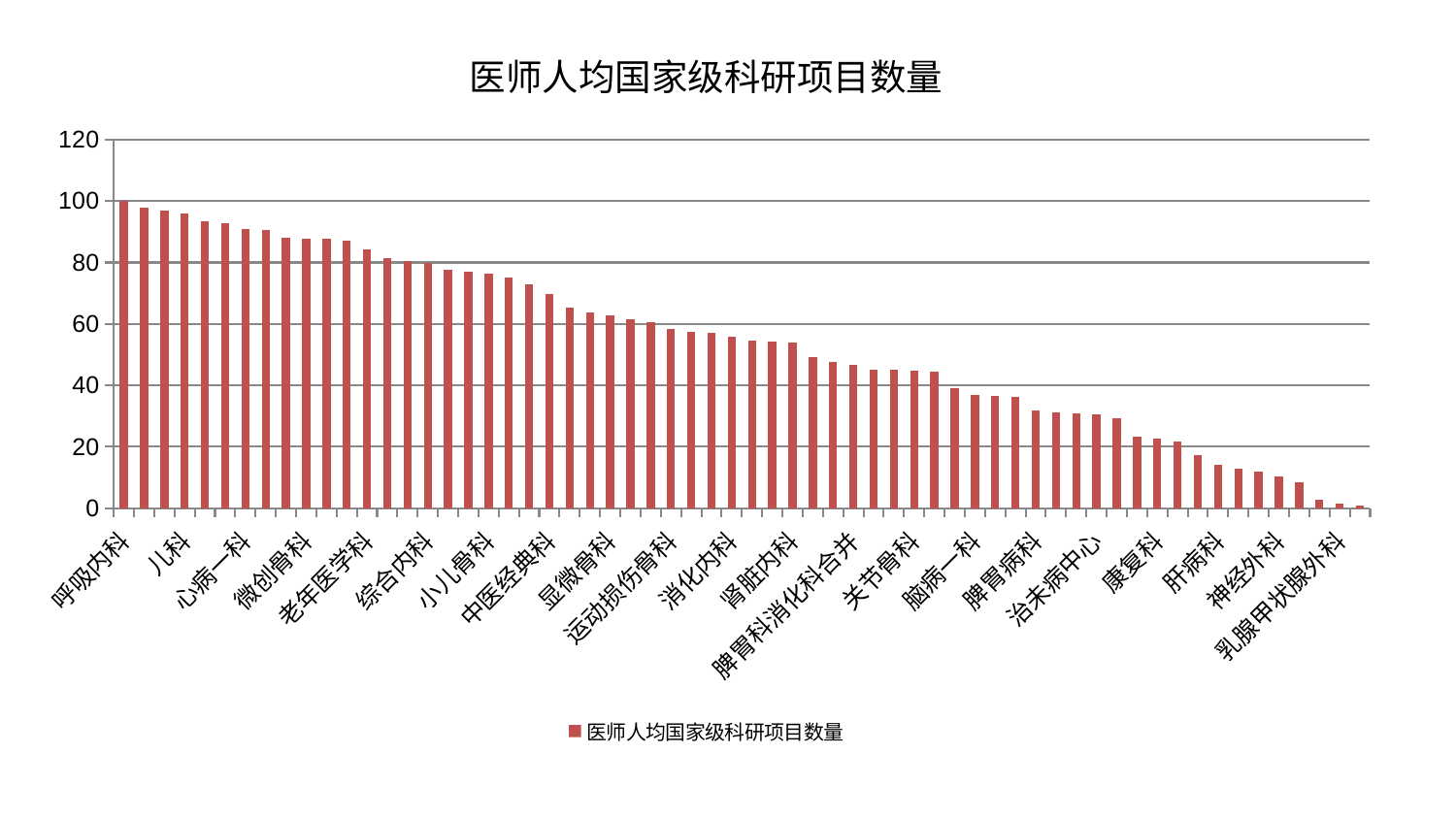

### Chart: 医师人均国家级科研项目数量

| Category | 医师人均国家级科研项目数量 |
|---|---|
| 呼吸内科 | 100.0 |
| 耳鼻喉科 | 97.70423208359813 |
| 内分泌科 | 97.0186048345498 |
| 儿科 | 96.09683767803988 |
| 推拿科 | 93.28283677171729 |
| 重症医学科 | 92.88954443205694 |
| 心病一科 | 90.76131312890858 |
| 脑病三科 | 90.50375872450793 |
| 泌尿外科 | 88.1868016472091 |
| 微创骨科 | 87.7859037705566 |
| 普通外科 | 87.76194392420557 |
| 妇科 | 87.21242478169312 |
| 老年医学科 | 84.15392609931173 |
| 心病三科 | 81.46370749840442 |
| 美容皮肤科 | 80.6290397069927 |
| 综合内科 | 79.88272050819955 |
| 眼科 | 77.50204769252561 |
| 中医外治中心 | 76.89595098108136 |
| 小儿骨科 | 76.30280961510866 |
| 东区重症医学科 | 75.098460974621 |
| 东区肾病科 | 72.99733927464393 |
| 中医经典科 | 69.78933620068159 |
| 肝胆外科 | 65.16806818083747 |
| 针灸科 | 63.81460049097841 |
| 显微骨科 | 62.749210985178124 |
| 小儿推拿科 | 61.59407819053371 |
| 创伤骨科 | 60.56210801700542 |
| 运动损伤骨科 | 58.34994555113734 |
| 皮肤科 | 57.306593680986566 |
| 骨科 | 57.17489596395535 |
| 消化内科 | 55.932734837717554 |
| 男科 | 54.566015158808426 |
| 脑病二科 | 54.2743491270449 |
| 肾脏内科 | 53.96963427490847 |
| 口腔科 | 49.35704834438406 |
| 产科 | 47.774399142948695 |
| 脾胃科消化科合并 | 46.54971801181819 |
| 血液科 | 45.23096191484044 |
| 身心医学科 | 45.03195633422002 |
| 关节骨科 | 44.71461036097454 |
| 肾病科 | 44.580520117762674 |
| 医院 | 39.11838015293114 |
| 脑病一科 | 36.985584743057785 |
| 心病二科 | 36.68264743790617 |
| 肛肠科 | 36.32877415638741 |
| 脾胃病科 | 31.885763541189604 |
| 神经内科 | 31.07998312764638 |
| 心病四科 | 30.946285871485387 |
| 治未病中心 | 30.513638663284016 |
| 周围血管科 | 29.283779100519155 |
| 西区重症医学科 | 23.42806092681949 |
| 康复科 | 22.53755713195327 |
| 妇二科 | 21.661016585148477 |
| 风湿病科 | 17.172232037521926 |
| 肝病科 | 14.21929904194823 |
| 心血管内科 | 12.723502249842554 |
| 肿瘤内科 | 12.009120225291896 |
| 神经外科 | 10.219252264519259 |
| 胸外科 | 8.333106303580728 |
| 妇科妇二科合并 | 2.642882459344211 |
| 乳腺甲状腺外科 | 1.4267041546842218 |
| 脊柱骨科 | 0.9454508656283915 |
200